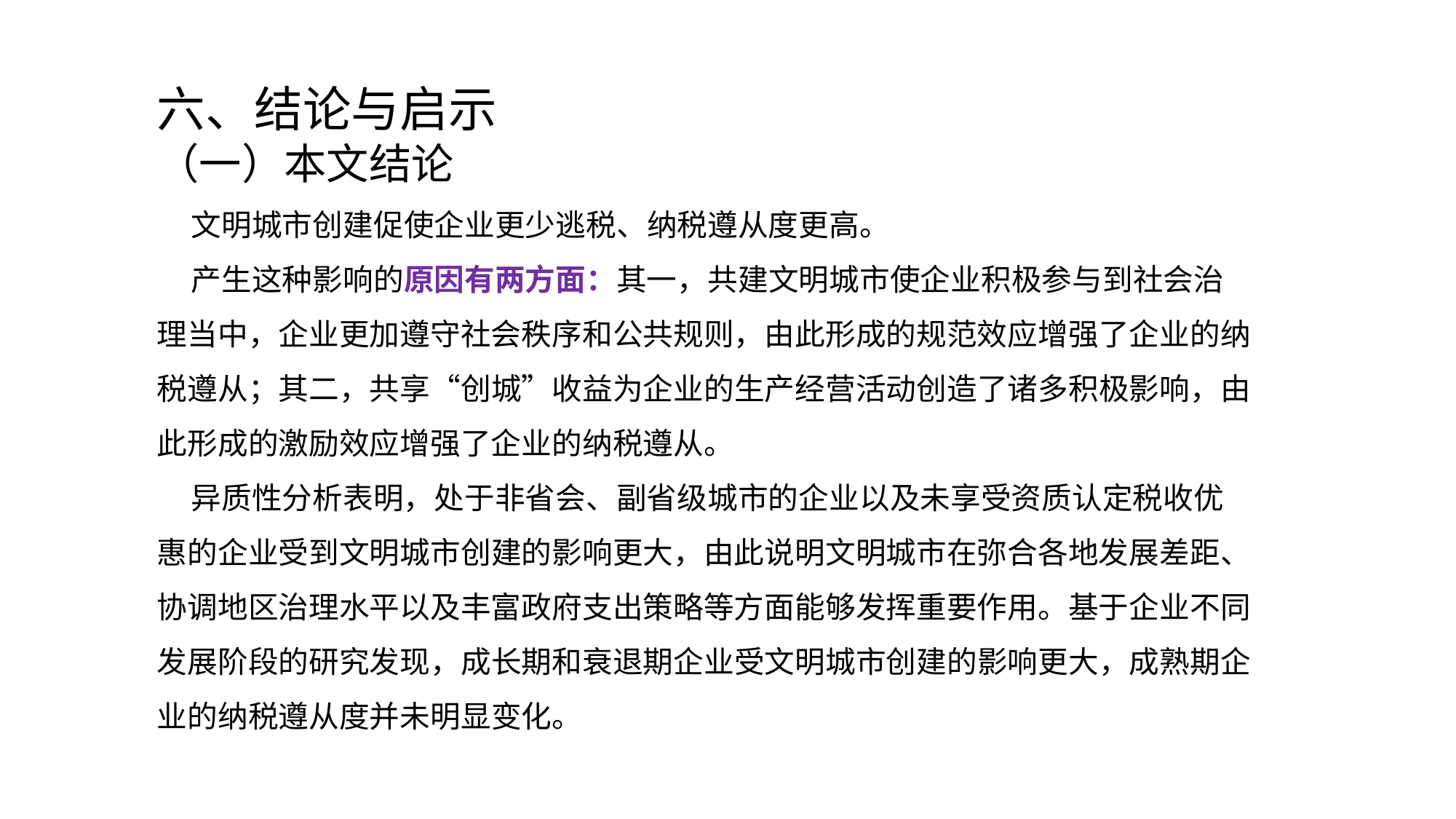

六、结论与启示
（一）本文结论
    文明城市创建促使企业更少逃税、纳税遵从度更高。
    产生这种影响的原因有两方面：其一，共建文明城市使企业积极参与到社会治理当中，企业更加遵守社会秩序和公共规则，由此形成的规范效应增强了企业的纳税遵从；其二，共享“创城”收益为企业的生产经营活动创造了诸多积极影响，由此形成的激励效应增强了企业的纳税遵从。
    异质性分析表明，处于非省会、副省级城市的企业以及未享受资质认定税收优惠的企业受到文明城市创建的影响更大，由此说明文明城市在弥合各地发展差距、协调地区治理水平以及丰富政府支出策略等方面能够发挥重要作用。基于企业不同发展阶段的研究发现，成长期和衰退期企业受文明城市创建的影响更大，成熟期企业的纳税遵从度并未明显变化。